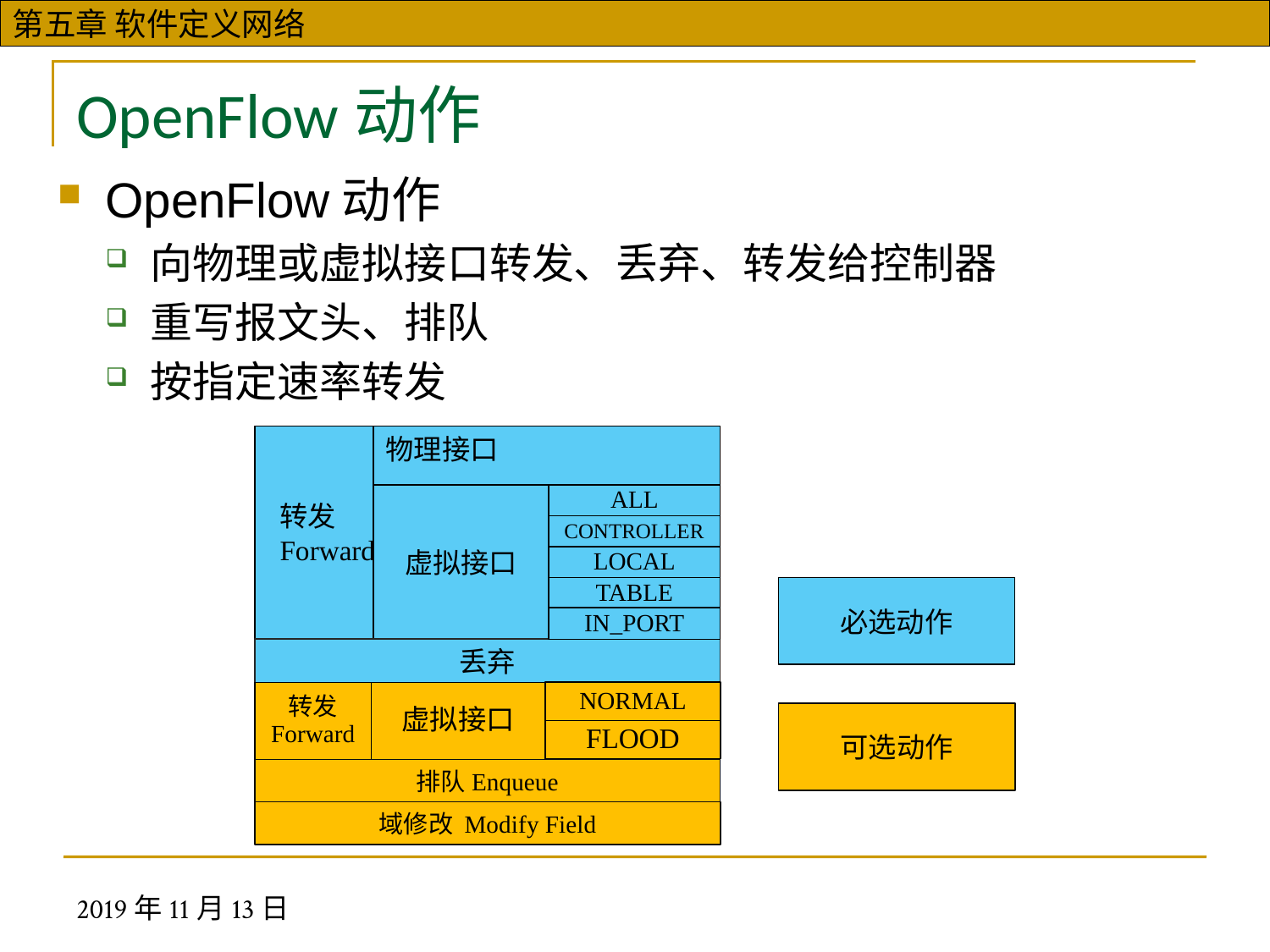

# OpenFlow动作
OpenFlow动作
向物理或虚拟接口转发、丢弃、转发给控制器
重写报文头、排队
按指定速率转发
转发
Forward
物理接口
虚拟接口
ALL
CONTROLLER
LOCAL
必选动作
TABLE
IN_PORT
丢弃
NORMAL
转发
Forward
虚拟接口
可选动作
FLOOD
排队Enqueue
域修改 Modify Field
2019年11月13日